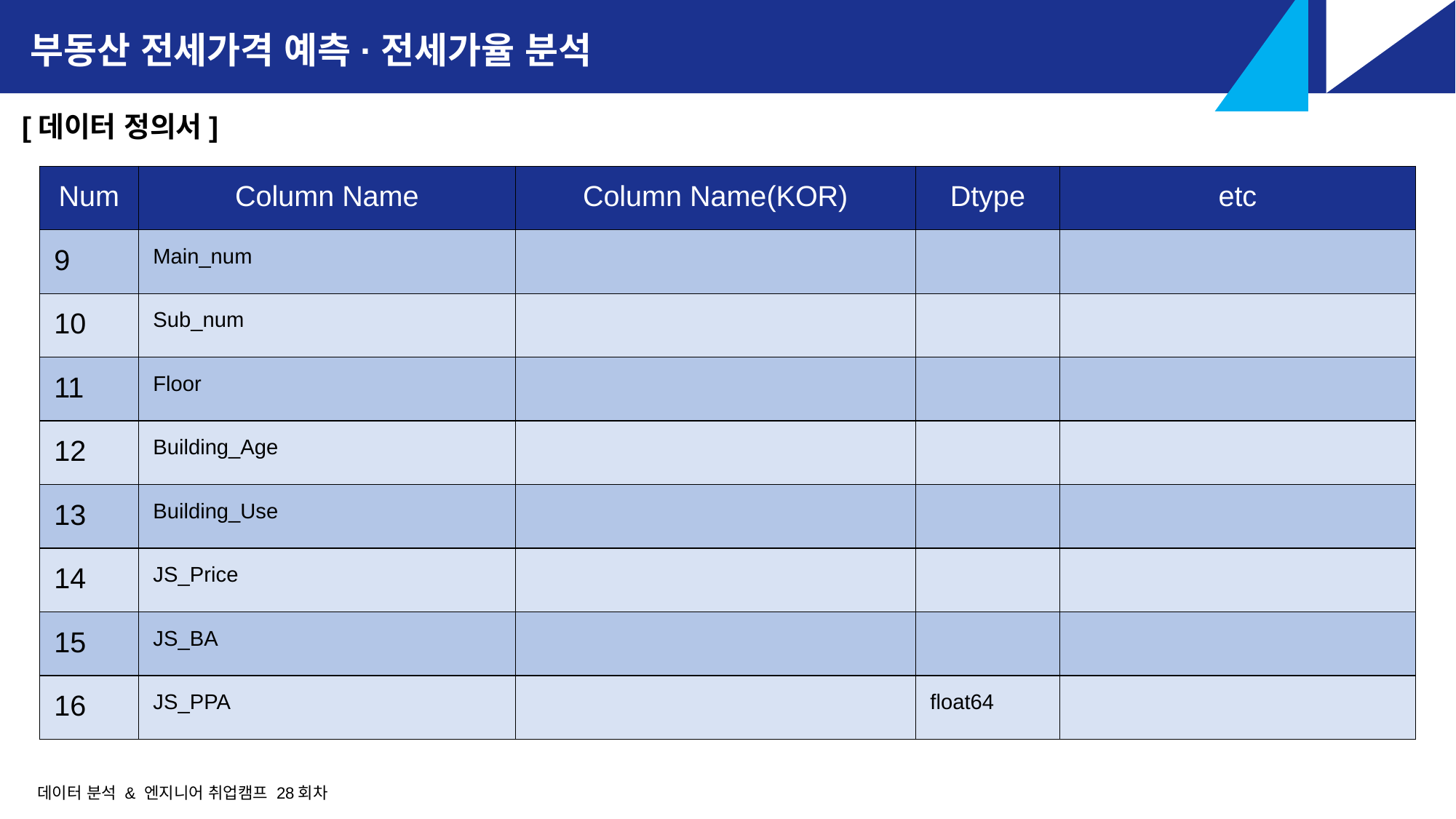

부동산 전세가격 예측·전세가율 분석

[데이터 정의서]
| Num | Column Name | Column Name(KOR) | Dtype | etc |
| --- | --- | --- | --- | --- |
| 9 | Main\_num |  |  |  |
| 10 | Sub\_num |  |  |  |
| 11 | Floor |  |  |  |
| 12 | Building\_Age |  |  |  |
| 13 | Building\_Use |  |  |  |
| 14 | JS\_Price |  |  |  |
| 15 | JS\_BA |  |  |  |
| 16 | JS\_PPA |  | float64 |  |
데이터 분석 & 엔지니어 취업캠프 28회차